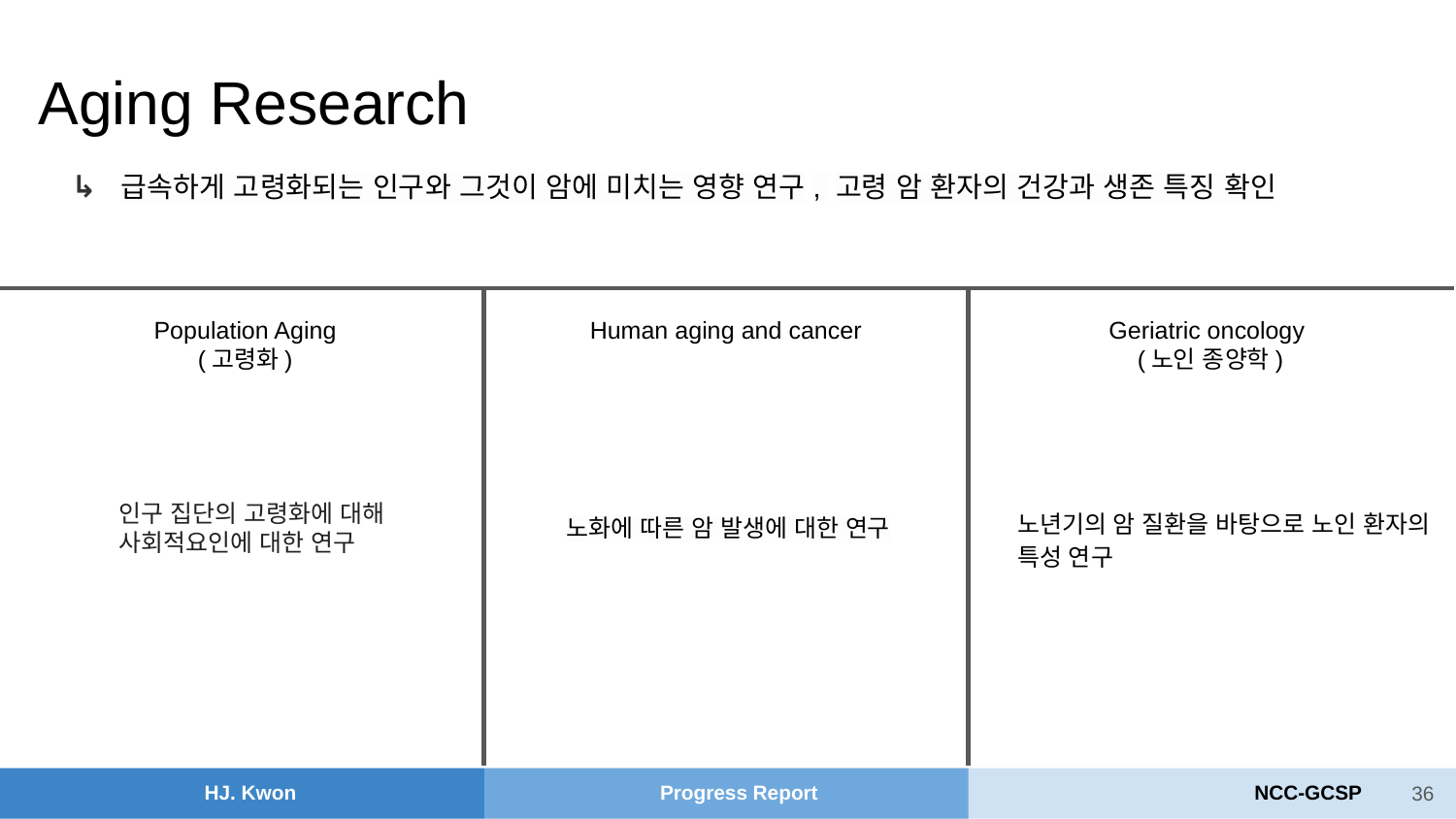

Aging Research
↳  급속하게 고령화되는 인구와 그것이 암에 미치는 영향 연구, 고령 암 환자의 건강과 생존 특징 확인
Population Aging
(고령화)
Human aging and cancer
Geriatric oncology
(노인 종양학)
인구 집단의 고령화에 대해 사회적요인에 대한 연구
노년기의 암 질환을 바탕으로 노인 환자의 특성 연구
노화에 따른 암 발생에 대한 연구
36
HJ. Kwon
Progress Report
NCC-GCSP